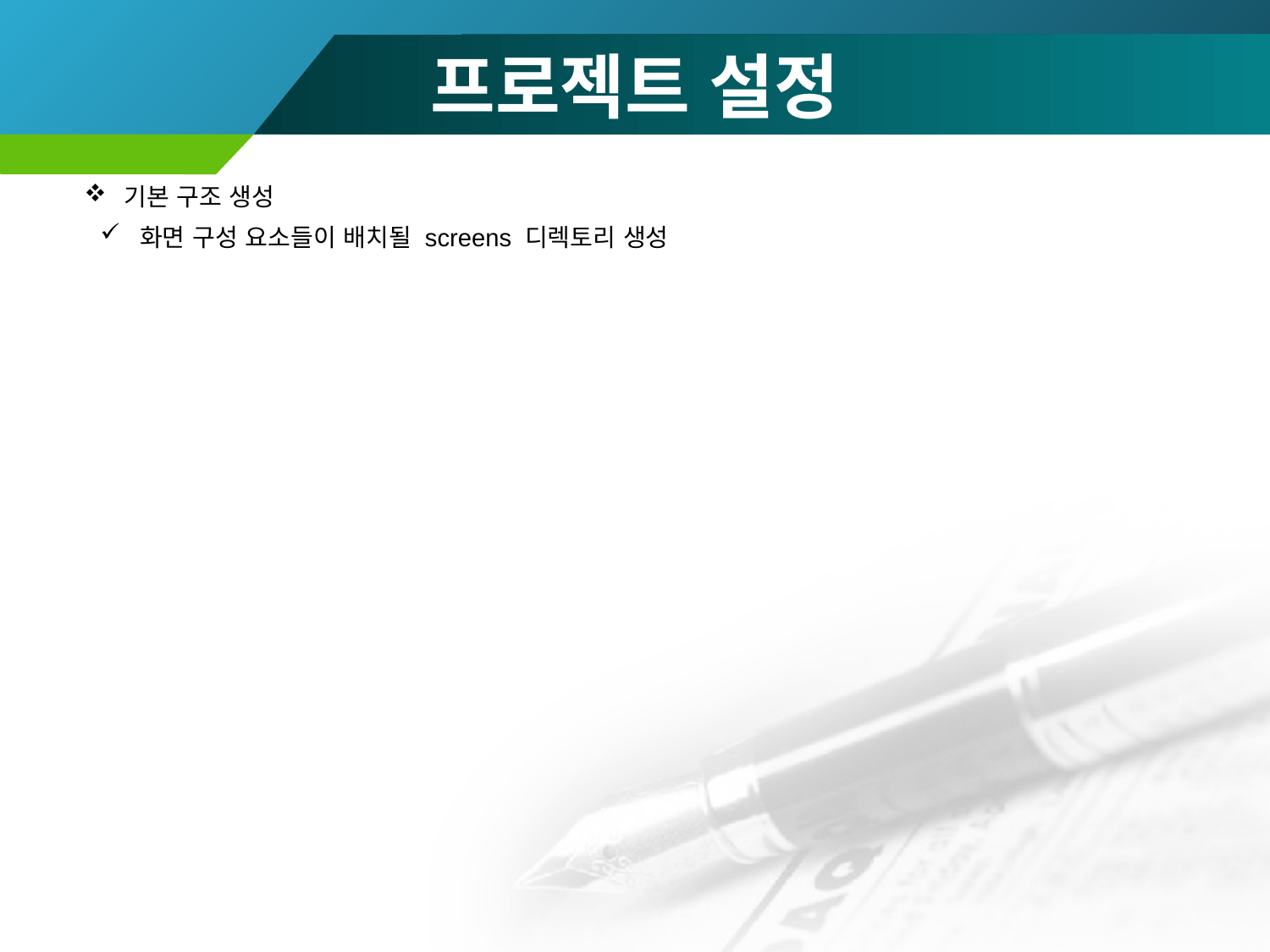

# 프로젝트 설정
기본 구조 생성
화면 구성 요소들이 배치될 screens 디렉토리 생성